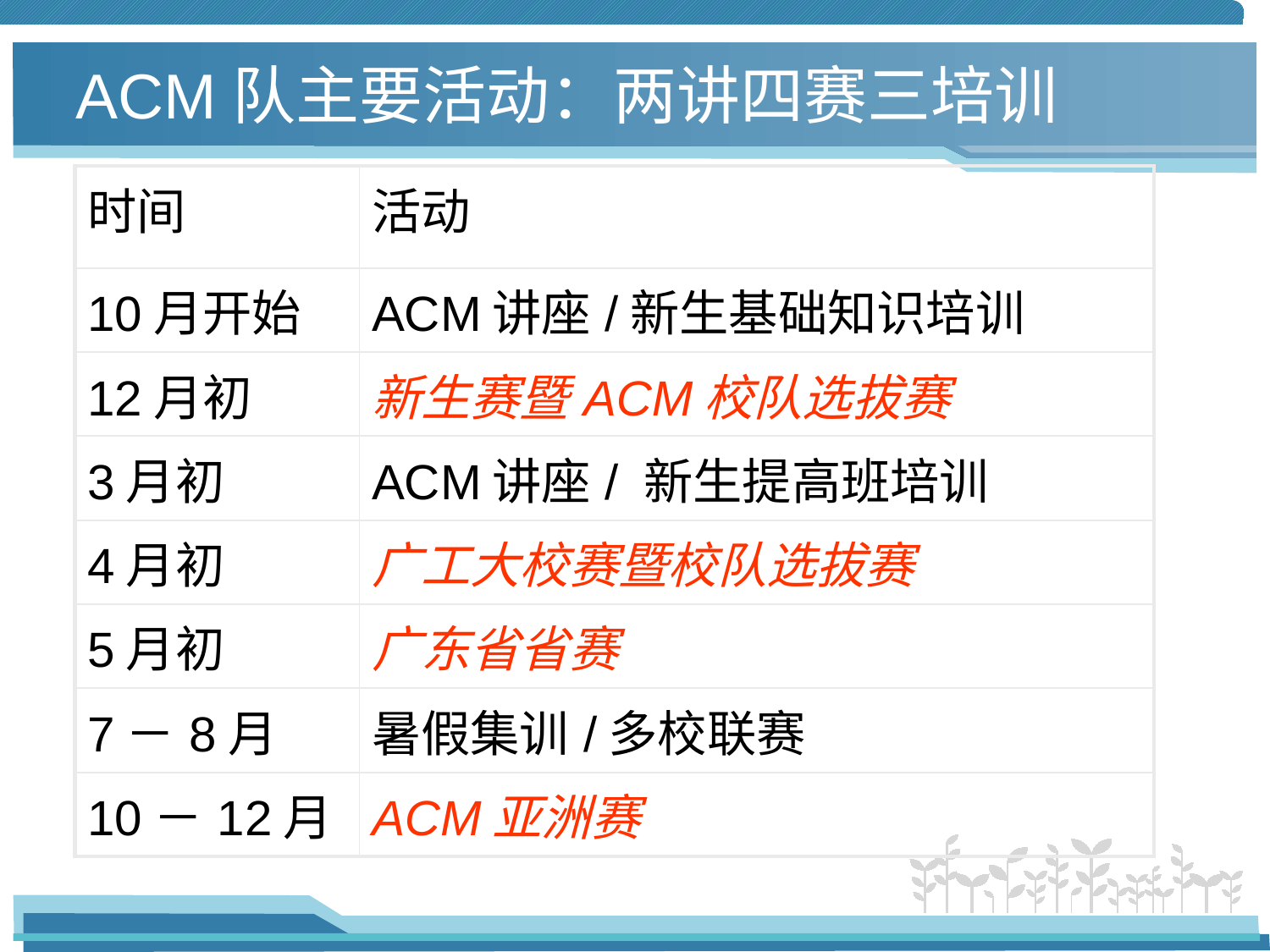

# ACM队主要活动：两讲四赛三培训
| 时间 | 活动 |
| --- | --- |
| 10月开始 | ACM讲座/新生基础知识培训 |
| 12月初 | 新生赛暨ACM校队选拔赛 |
| 3月初 | ACM讲座/ 新生提高班培训 |
| 4月初 | 广工大校赛暨校队选拔赛 |
| 5月初 | 广东省省赛 |
| 7－8月 | 暑假集训/多校联赛 |
| 10－12月 | ACM亚洲赛 |